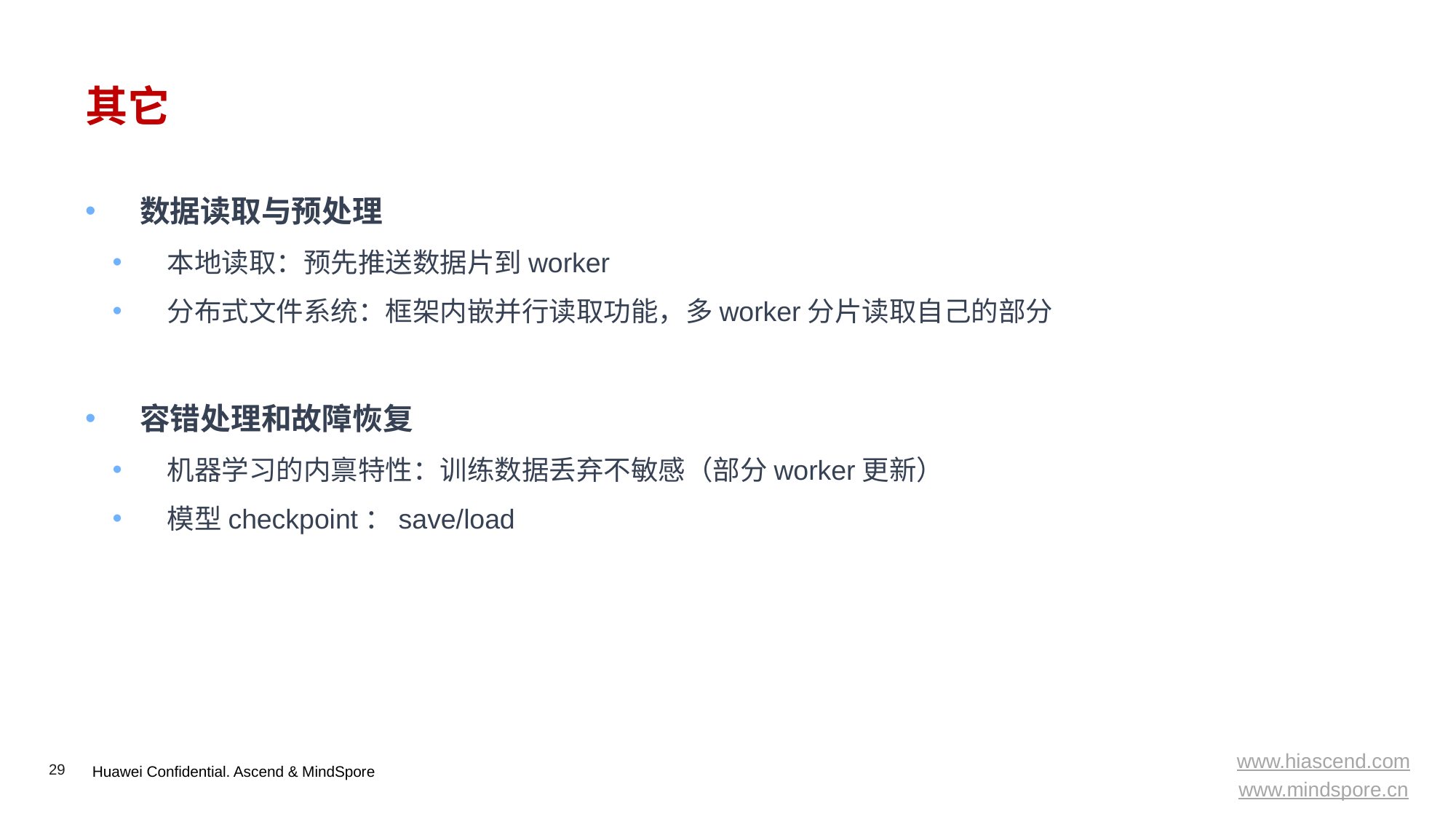

# 其它
数据读取与预处理
本地读取：预先推送数据片到worker
分布式文件系统：框架内嵌并行读取功能，多worker分片读取自己的部分

容错处理和故障恢复
机器学习的内禀特性：训练数据丢弃不敏感（部分worker更新）
模型checkpoint：save/load